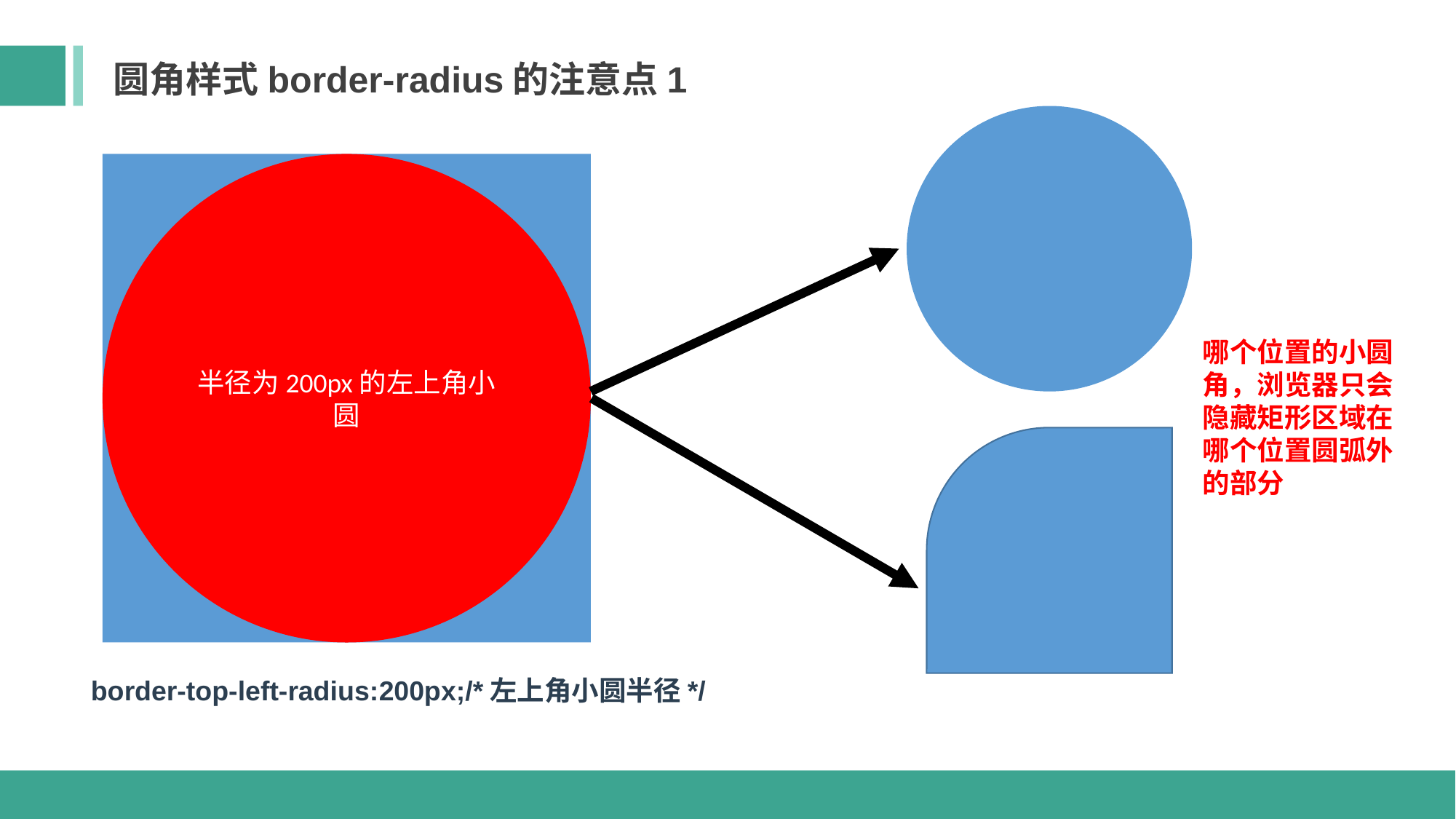

圆角样式border-radius的注意点1

半径为200px的左上角小圆
哪个位置的小圆角，浏览器只会隐藏矩形区域在哪个位置圆弧外的部分

border-top-left-radius:200px;/*左上角小圆半径*/